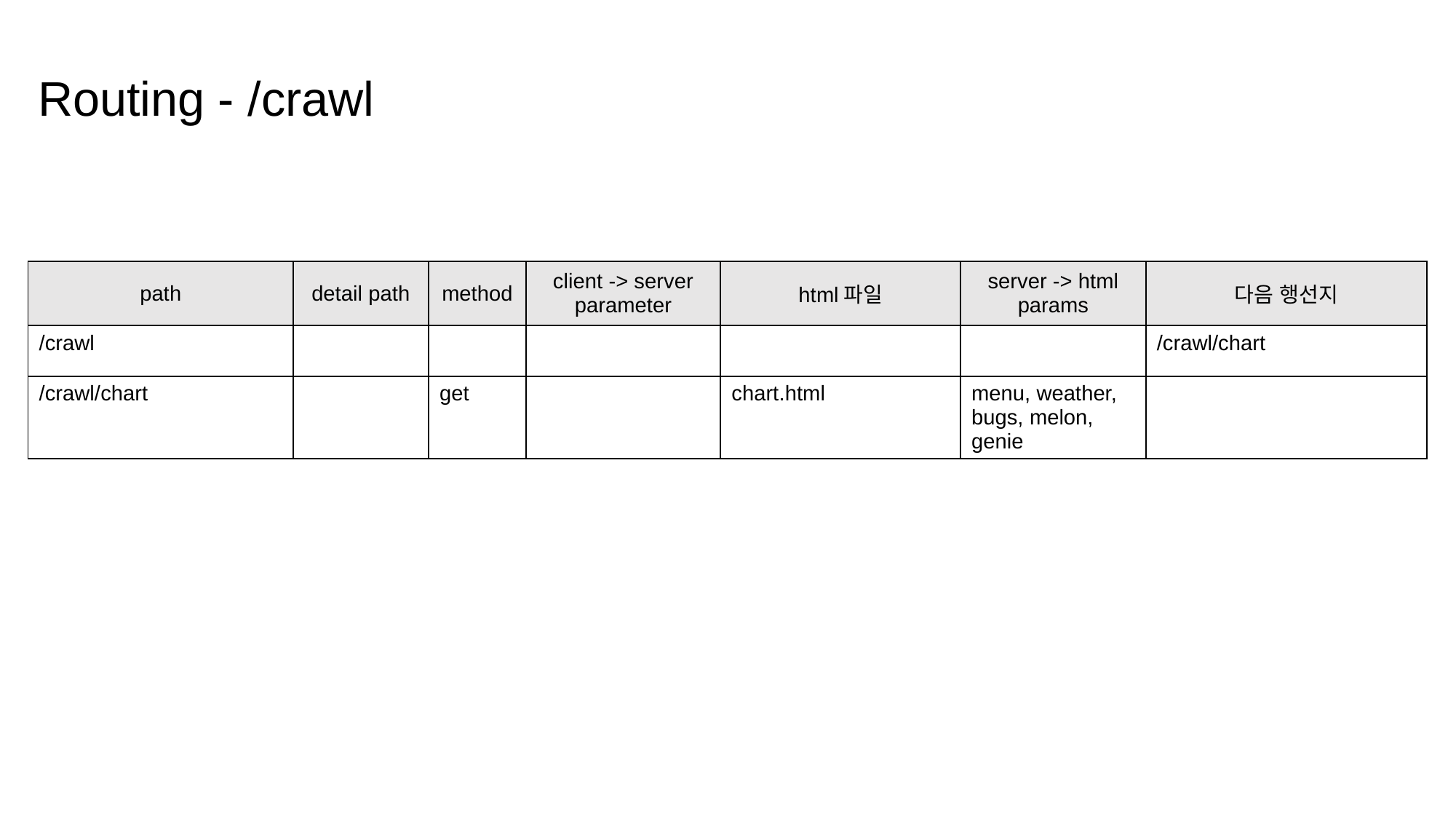

# Routing - /crawl
| path | detail path | method | client -> server parameter | html파일 | server -> html params | 다음 행선지 |
| --- | --- | --- | --- | --- | --- | --- |
| /crawl |  |  |  |  |  | /crawl/chart |
| /crawl/chart |  | get |  | chart.html | menu, weather, bugs, melon, genie |  |